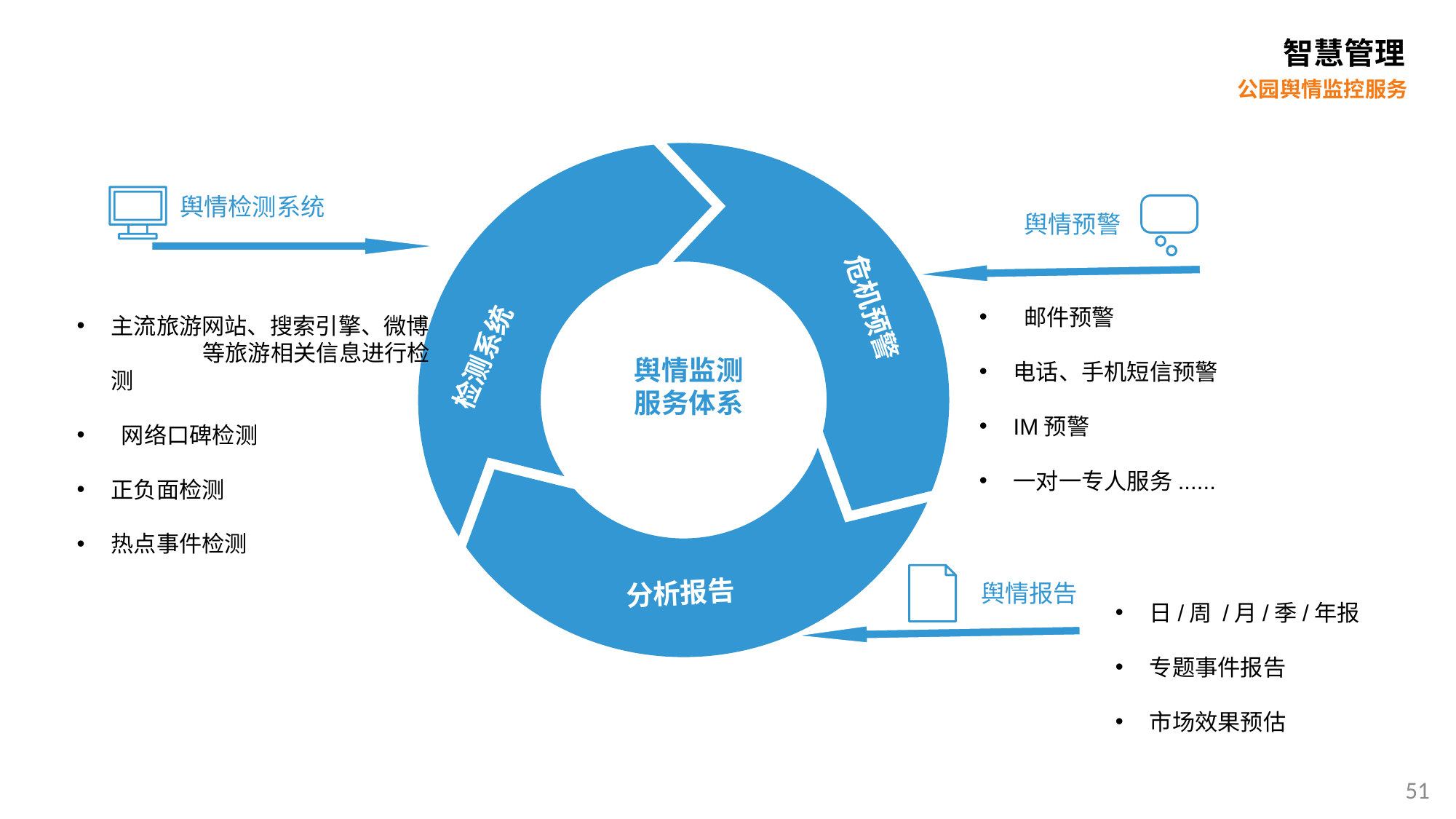

智慧管理
公园舆情监控服务

舆情检测系统

    舆情预警
Information

 邮件预警

电话、手机短信预警

IM预警

一对一专人服务......
危机预警

主流旅游网站、搜索引擎、微博                     等旅游相关信息进行检测

 网络口碑检测

正负面检测

热点事件检测
检测系统

舆情监测
服务体系

分析报告

    舆情报告
日/周 /月/季/年报

专题事件报告

市场效果预估

People
51